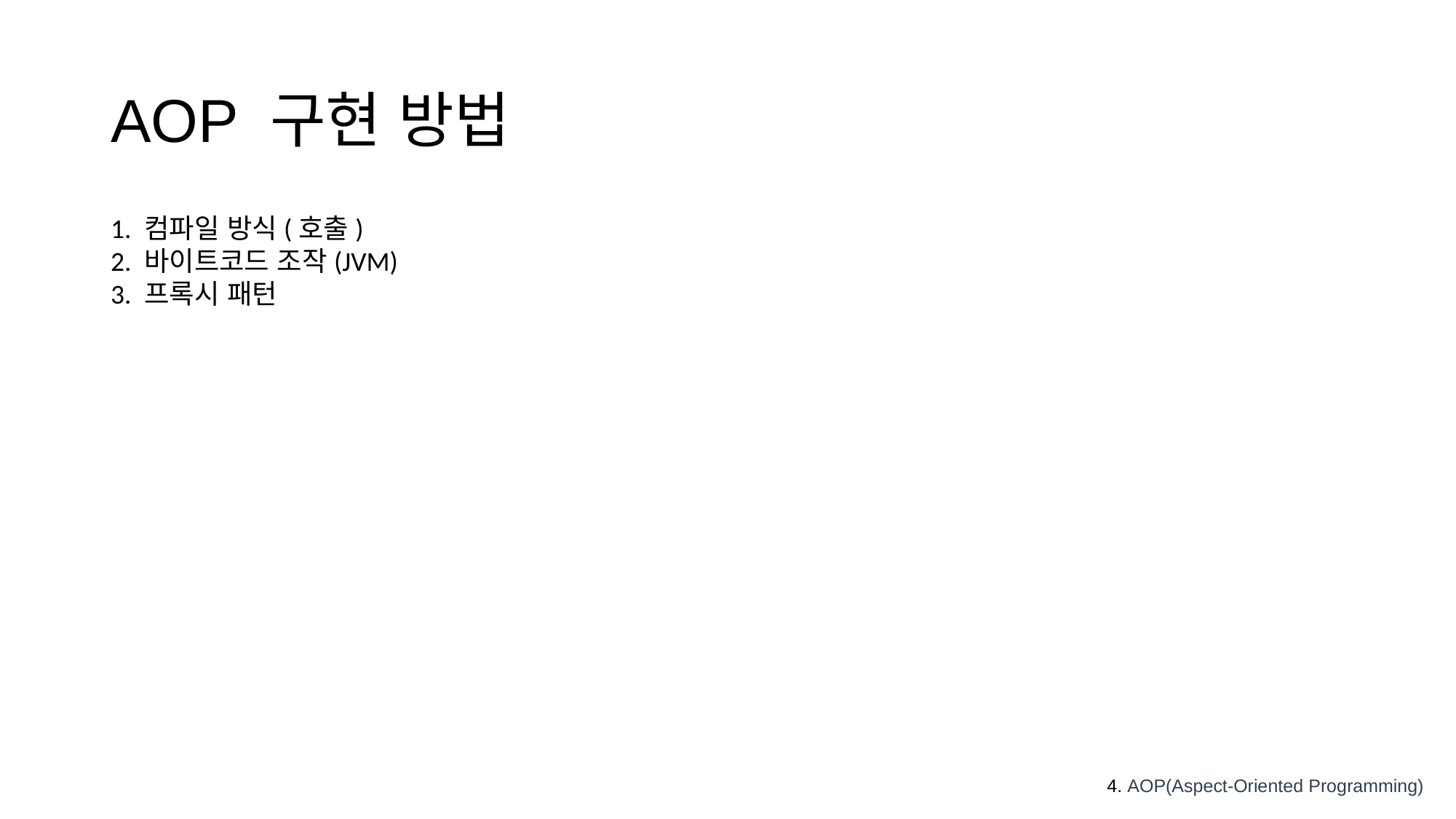

# AOP 구현 방법
1. 컴파일 방식(호출)
2. 바이트코드 조작(JVM)
3. 프록시 패턴
4. AOP(Aspect-Oriented Programming)